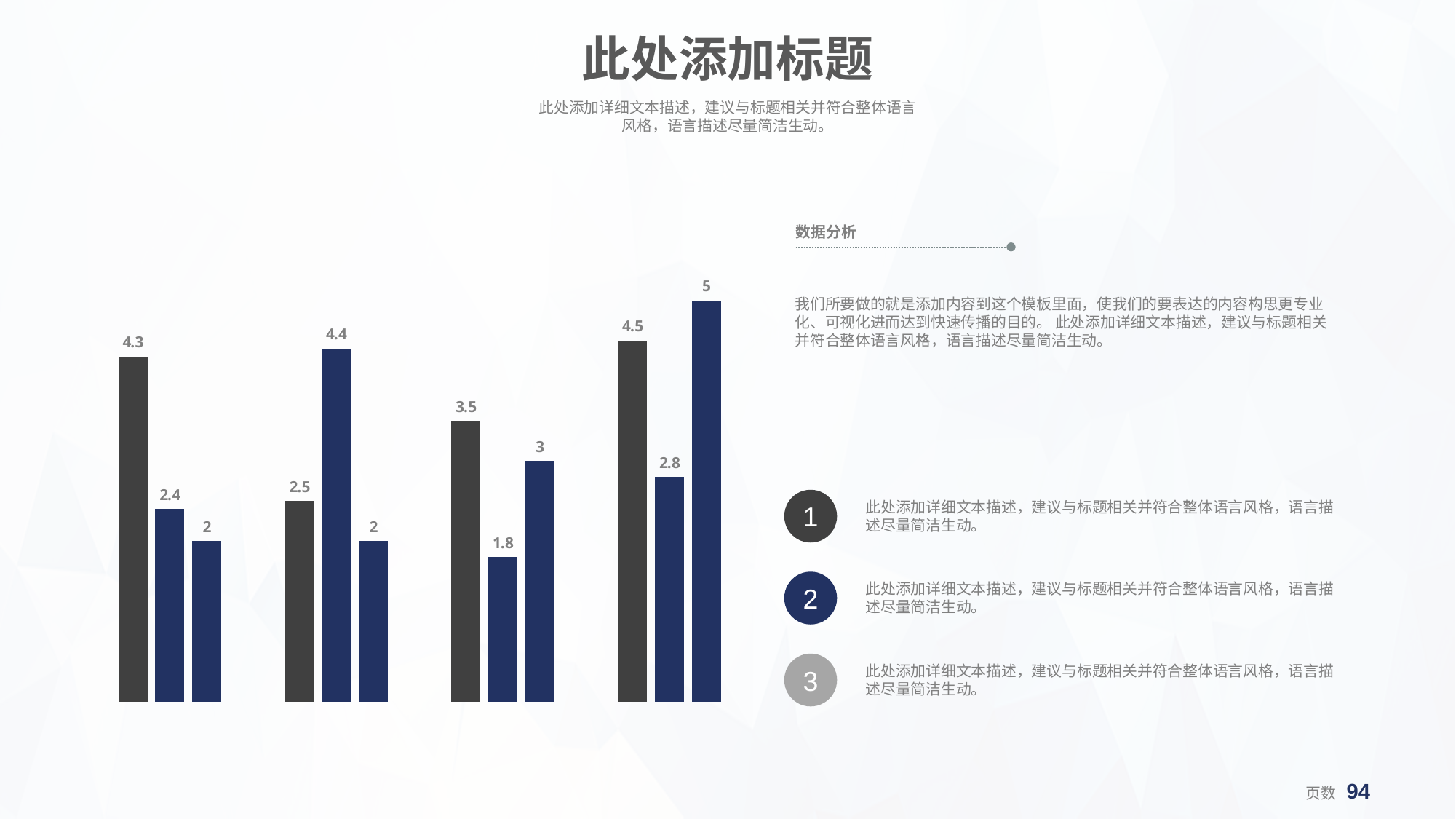

此处添加标题
此处添加详细文本描述，建议与标题相关并符合整体语言风格，语言描述尽量简洁生动。

### Chart

| Category | Series 1 | Series 2 | Series 3 |
|---|---|---|---|
| Category 1 | 4.3 | 2.4 | 2.0 |
| Category 2 | 2.5 | 4.4 | 2.0 |
| Category 3 | 3.5 | 1.8 | 3.0 |
| Category 4 | 4.5 | 2.8 | 5.0 |
数据分析
我们所要做的就是添加内容到这个模板里面，使我们的要表达的内容构思更专业化、可视化进而达到快速传播的目的。 此处添加详细文本描述，建议与标题相关并符合整体语言风格，语言描述尽量简洁生动。
1
此处添加详细文本描述，建议与标题相关并符合整体语言风格，语言描述尽量简洁生动。
2
此处添加详细文本描述，建议与标题相关并符合整体语言风格，语言描述尽量简洁生动。
3
此处添加详细文本描述，建议与标题相关并符合整体语言风格，语言描述尽量简洁生动。
           页数  94